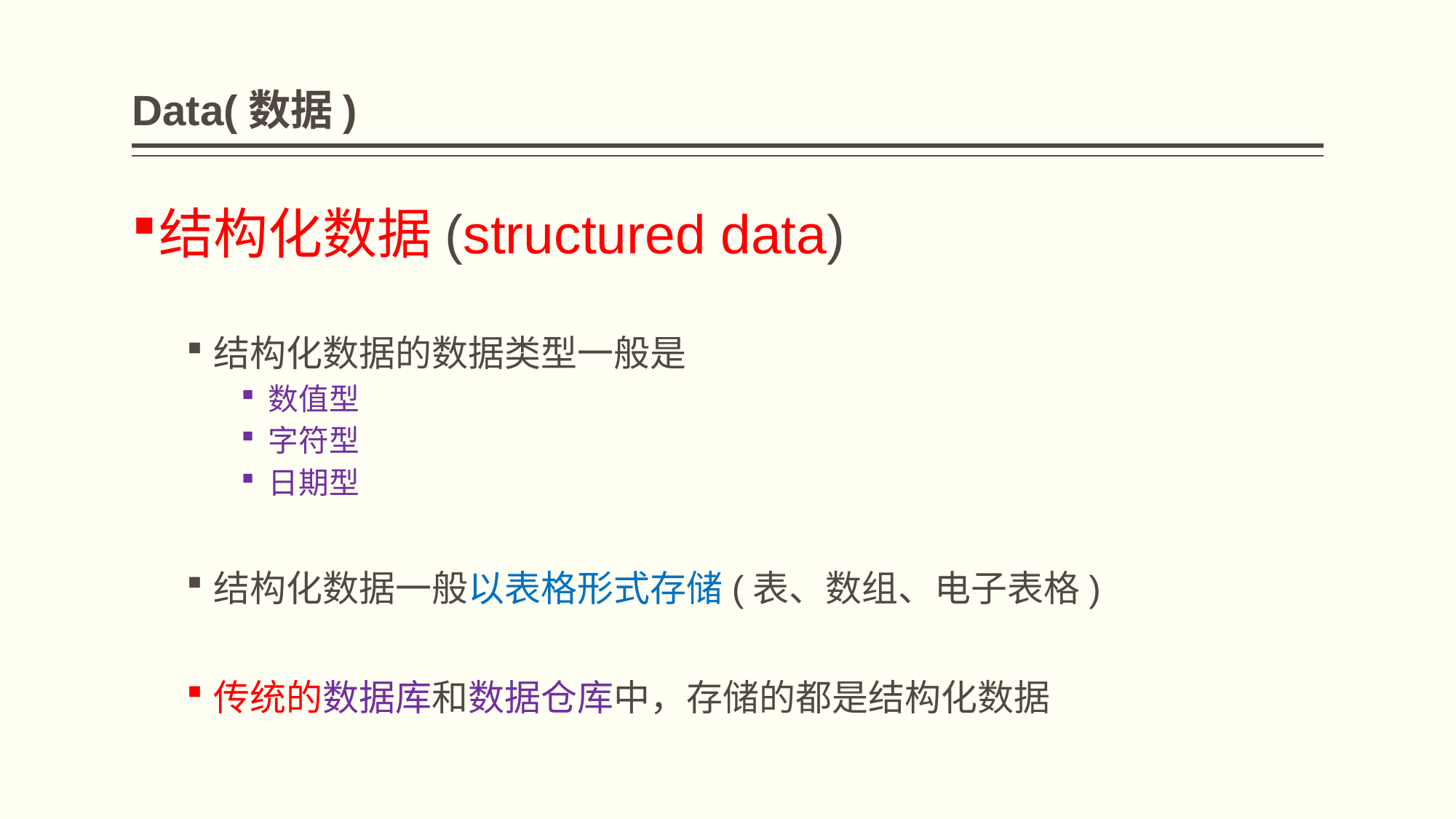

# Data(数据)
结构化数据(structured data)

结构化数据的数据类型一般是
数值型
字符型
日期型

结构化数据一般以表格形式存储(表、数组、电子表格)

传统的数据库和数据仓库中，存储的都是结构化数据